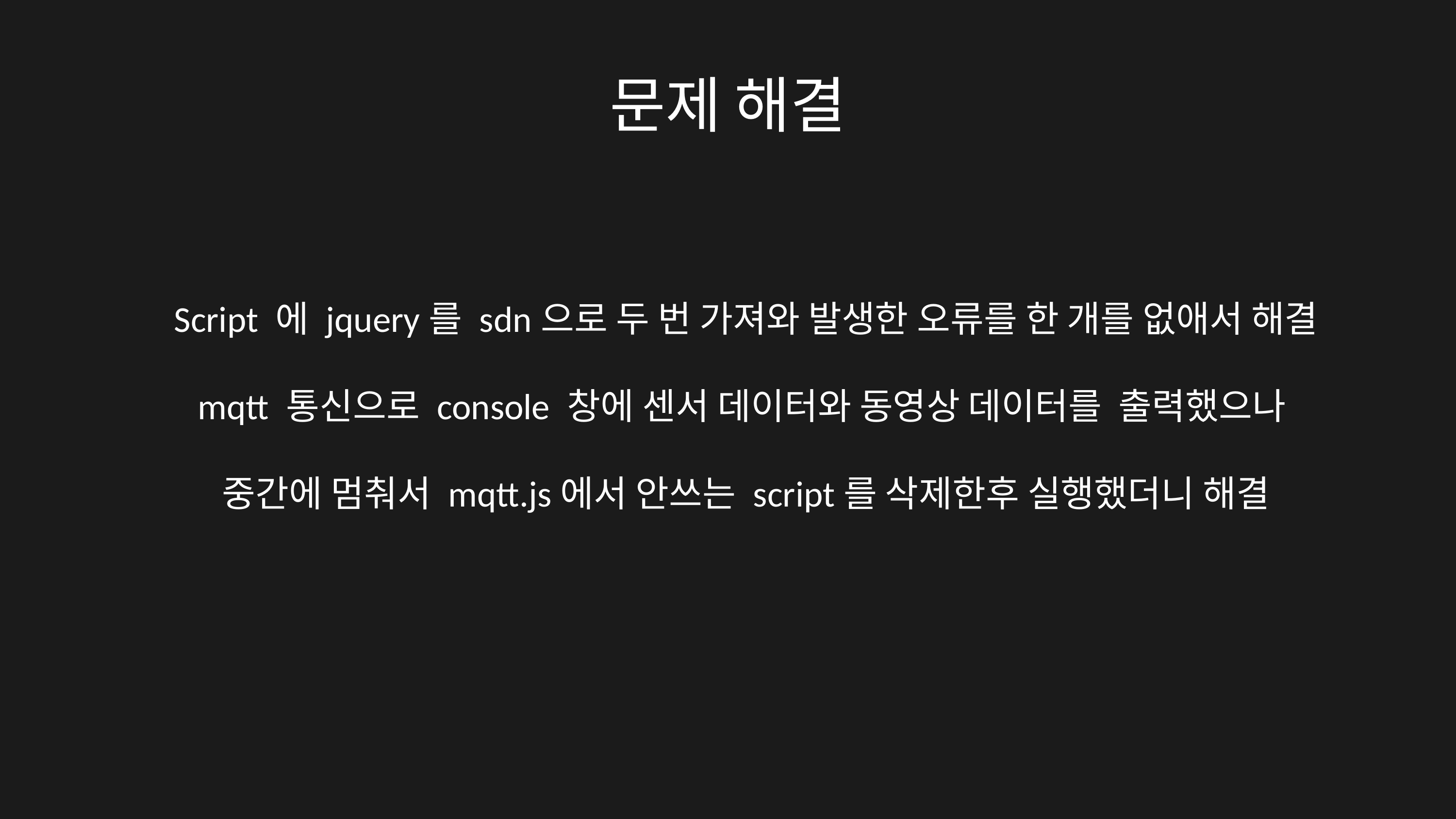

문제 해결
Script 에 jquery를 sdn으로 두 번 가져와 발생한 오류를 한 개를 없애서 해결

mqtt 통신으로 console 창에 센서 데이터와 동영상 데이터를  출력했으나

중간에 멈춰서 mqtt.js에서 안쓰는 script를 삭제한후 실행했더니 해결